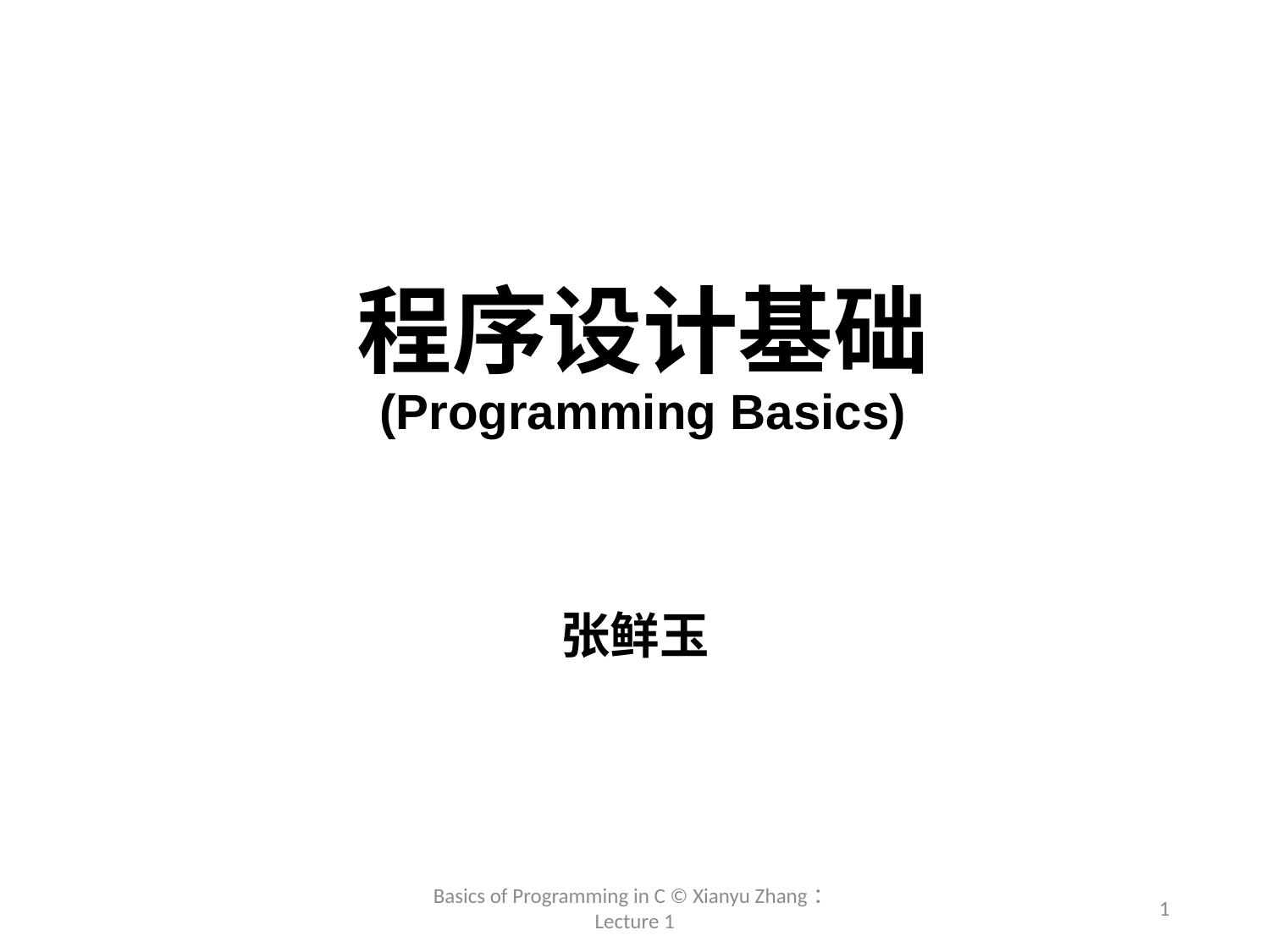

# 程序设计基础 (Programming Basics)
张鲜玉
Basics of Programming in C © Xianyu Zhang：Lecture 1
1